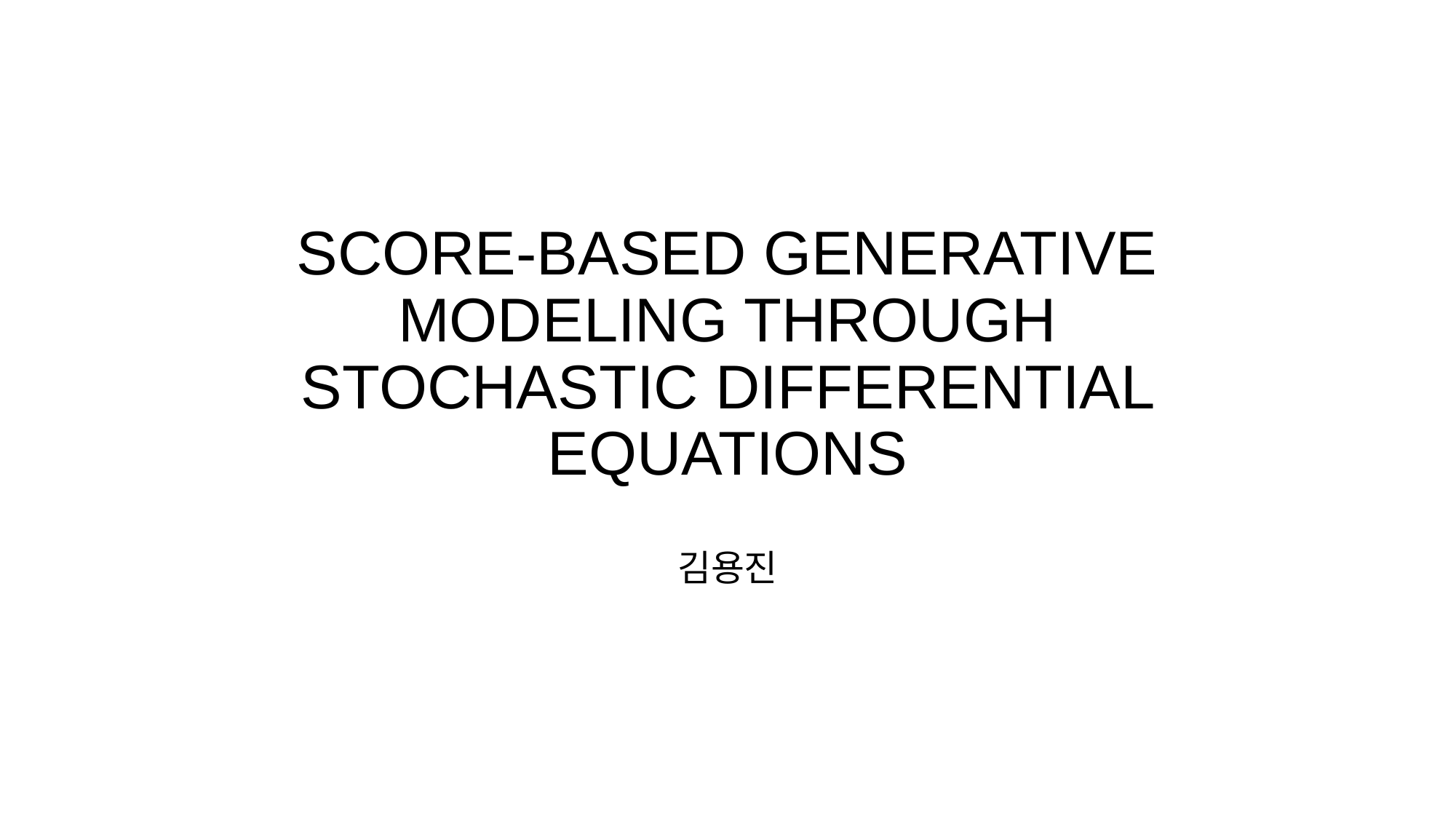

# SCORE-BASED GENERATIVE MODELING THROUGH STOCHASTIC DIFFERENTIAL EQUATIONS
김용진